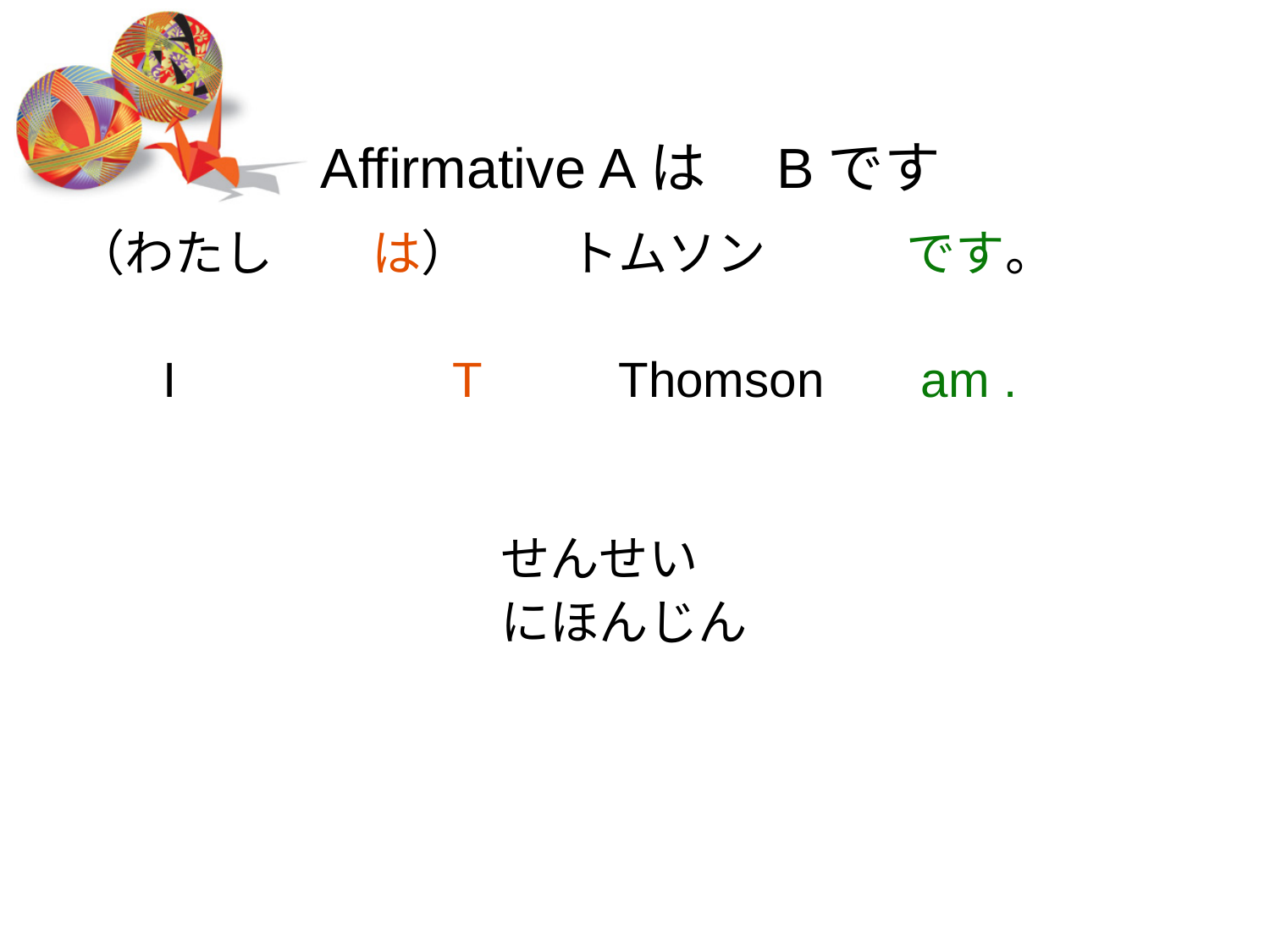

# Affirmative Aは　Bです
（わたし　　は）　　トムソン　   　です。

 　I    　　　　T 　　Thomson       am .

                              せんせい
                              にほんじん